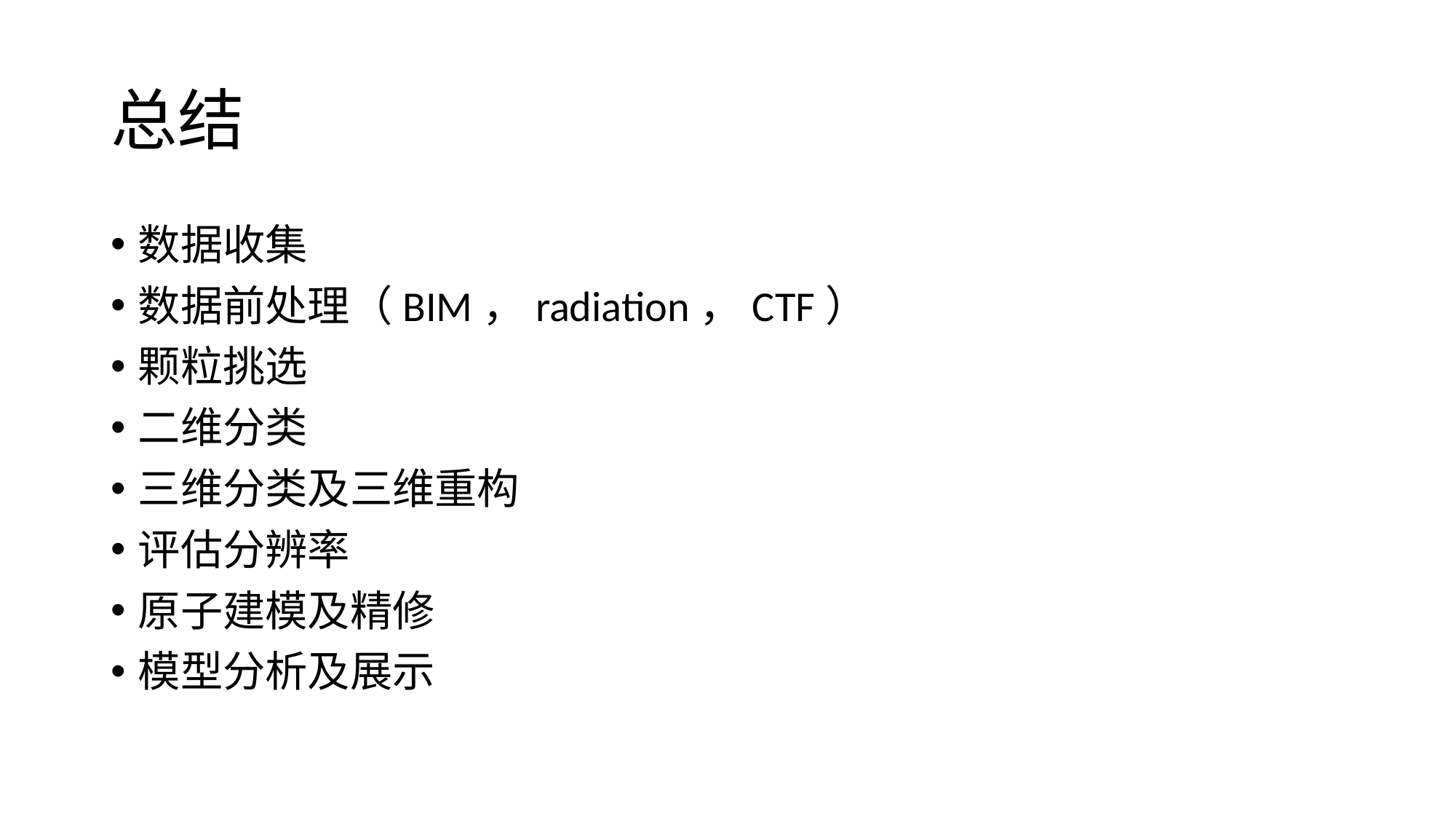

# 总结
数据收集
数据前处理（BIM，radiation，CTF）
颗粒挑选
二维分类
三维分类及三维重构
评估分辨率
原子建模及精修
模型分析及展示